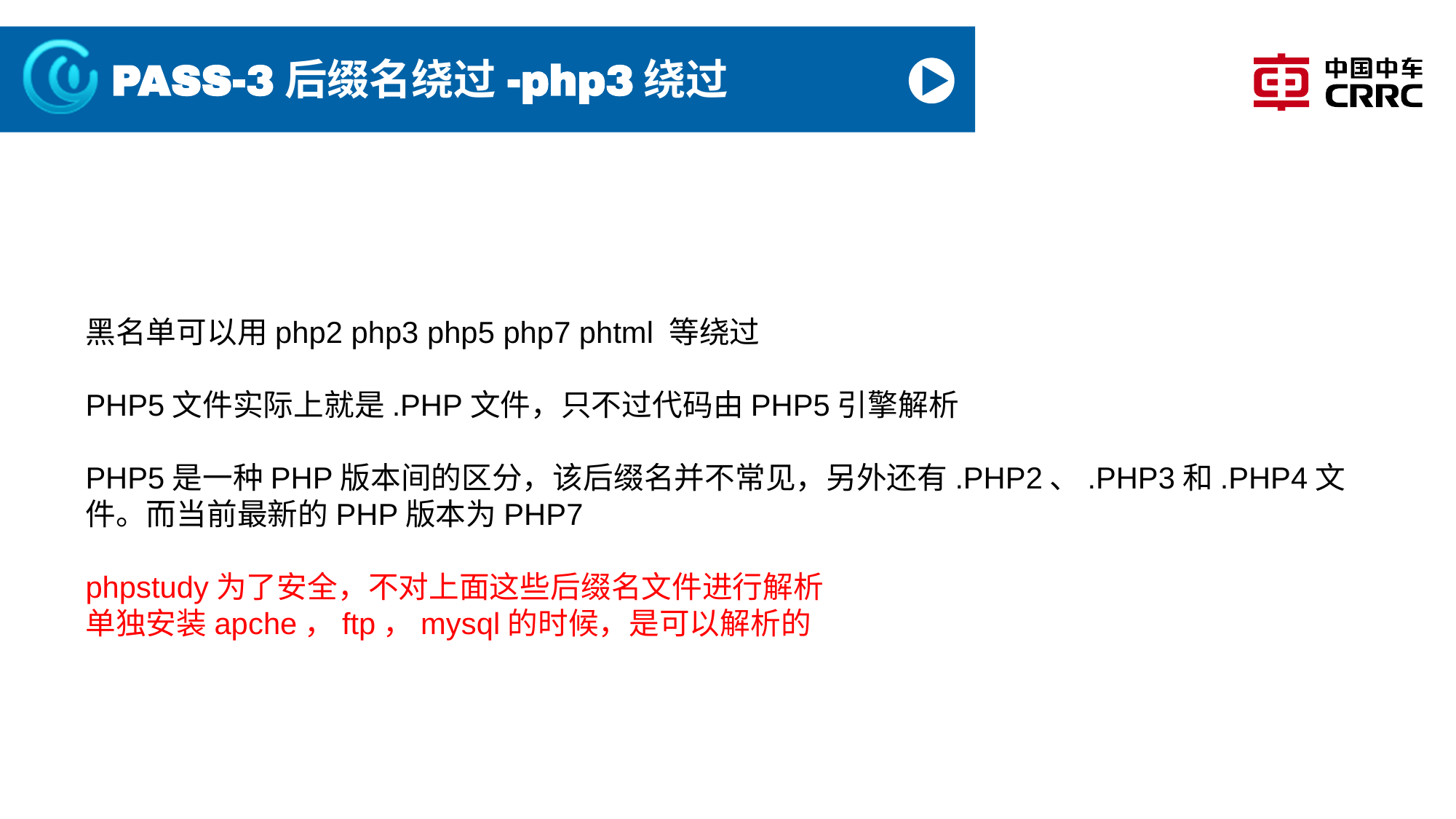

# PASS-3后缀名绕过-php3绕过
黑名单可以用php2 php3 php5 php7 phtml 等绕过

PHP5文件实际上就是.PHP文件，只不过代码由PHP5引擎解析

PHP5是一种PHP版本间的区分，该后缀名并不常见，另外还有.PHP2、.PHP3和.PHP4文件。而当前最新的PHP版本为PHP7

phpstudy为了安全，不对上面这些后缀名文件进行解析
单独安装apche，ftp，mysql的时候，是可以解析的
25